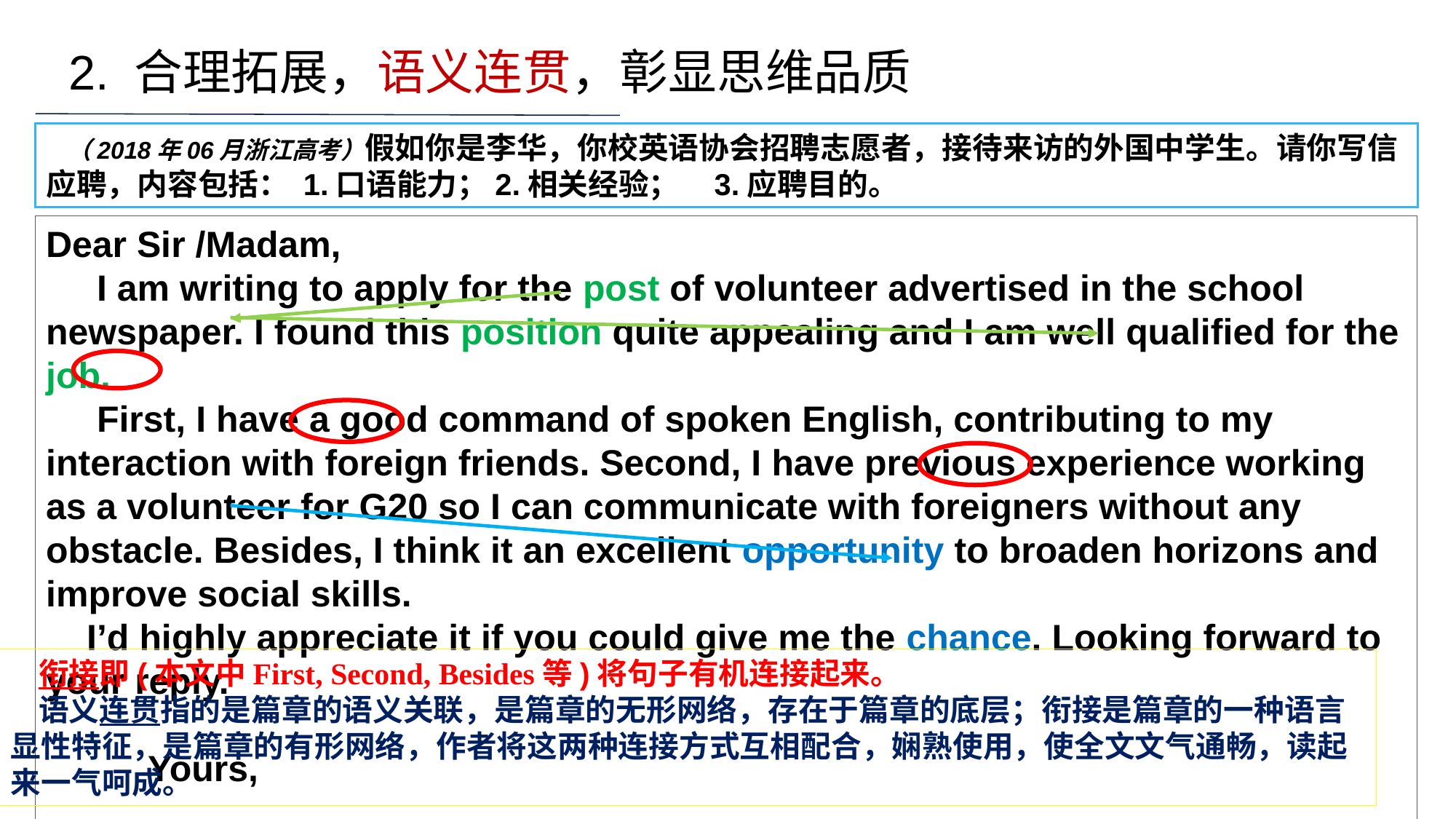

2. 合理拓展，语义连贯，彰显思维品质
  （2018年06月浙江高考）假如你是李华，你校英语协会招聘志愿者，接待来访的外国中学生。请你写信应聘，内容包括： 1.口语能力；2.相关经验；    3.应聘目的。
Dear Sir /Madam,
     I am writing to apply for the post of volunteer advertised in the school newspaper. I found this position quite appealing and I am well qualified for the job.
     First, I have a good command of spoken English, contributing to my interaction with foreign friends. Second, I have previous experience working as a volunteer for G20 so I can communicate with foreigners without any obstacle. Besides, I think it an excellent opportunity to broaden horizons and improve social skills.
    I’d highly appreciate it if you could give me the chance. Looking forward to your reply.
                                                                                                                                                Yours,
                                                                                                                                                Li Hua

   衔接即(本文中First, Second, Besides等)将句子有机连接起来。
   语义连贯指的是篇章的语义关联，是篇章的无形网络，存在于篇章的底层；衔接是篇章的一种语言显性特征，是篇章的有形网络，作者将这两种连接方式互相配合，娴熟使用，使全文文气通畅，读起来一气呵成。